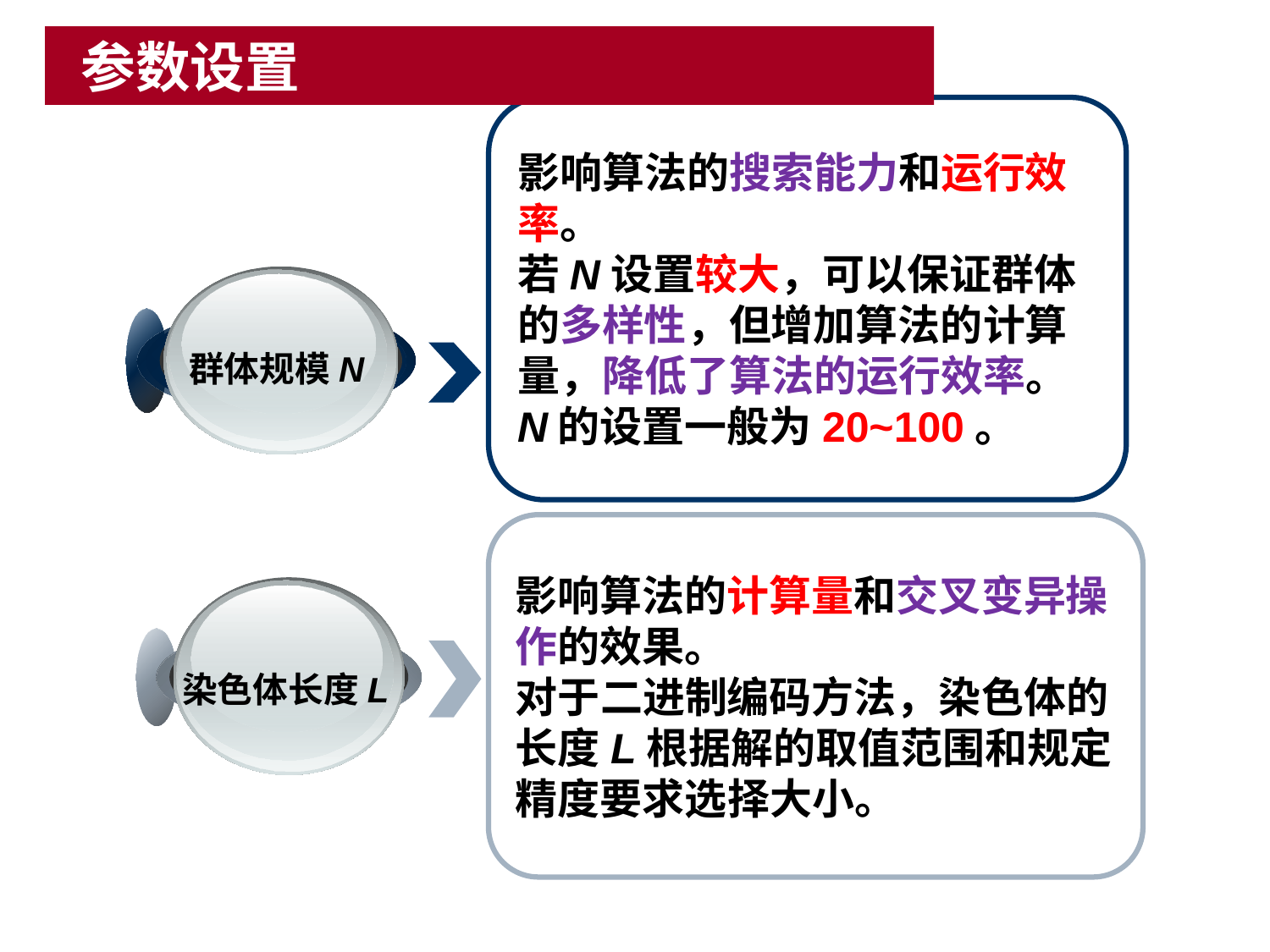

# 参数设置
影响算法的搜索能力和运行效率。
若N设置较大，可以保证群体的多样性，但增加算法的计算量，降低了算法的运行效率。
N的设置一般为20~100。

群体规模N

影响算法的计算量和交叉变异操作的效果。
对于二进制编码方法，染色体的长度L根据解的取值范围和规定精度要求选择大小。

染色体长度L